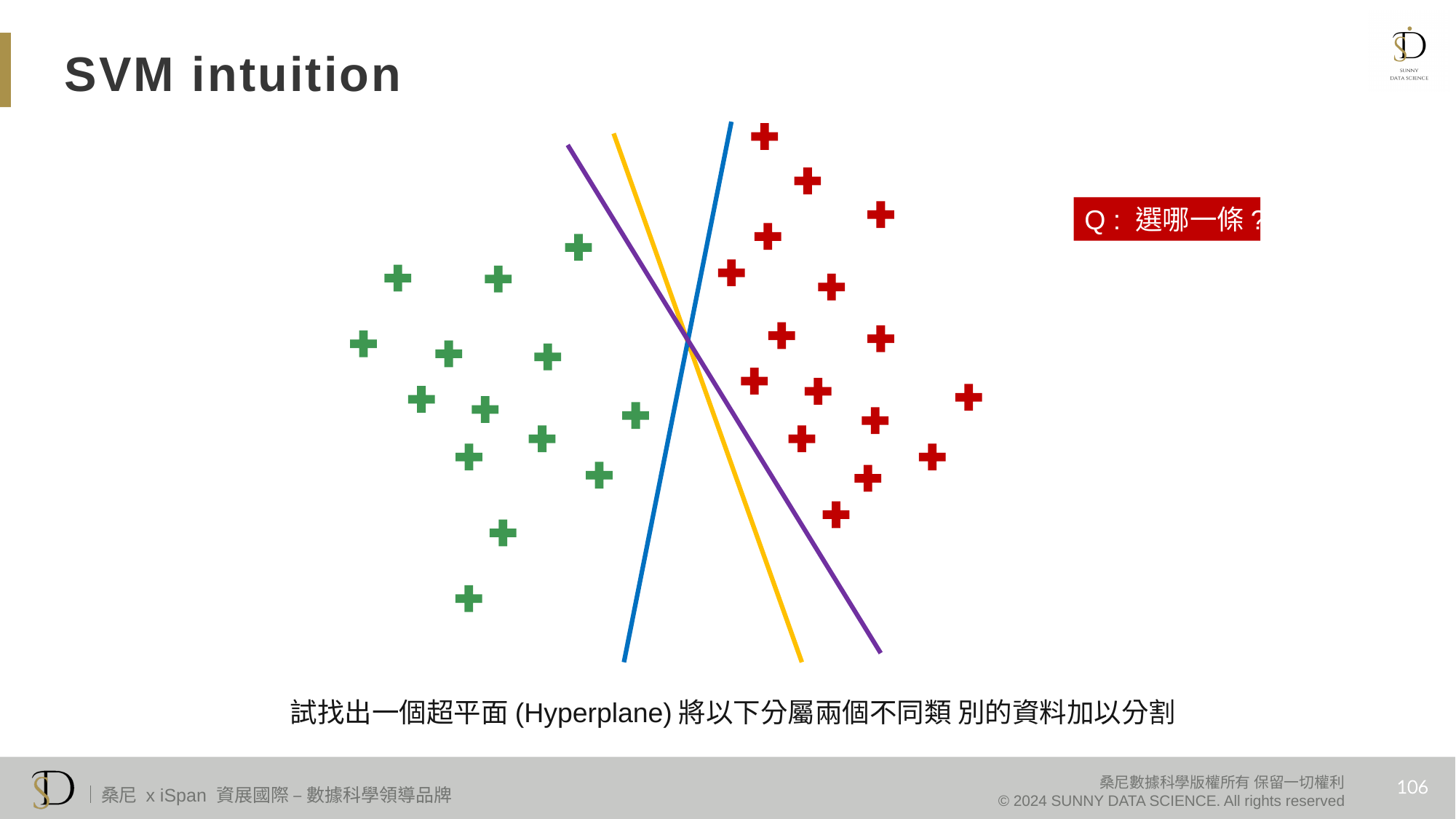

SVM intuition

Q : 選哪一條?

試找出一個超平面(Hyperplane)將以下分屬兩個不同類 別的資料加以分割